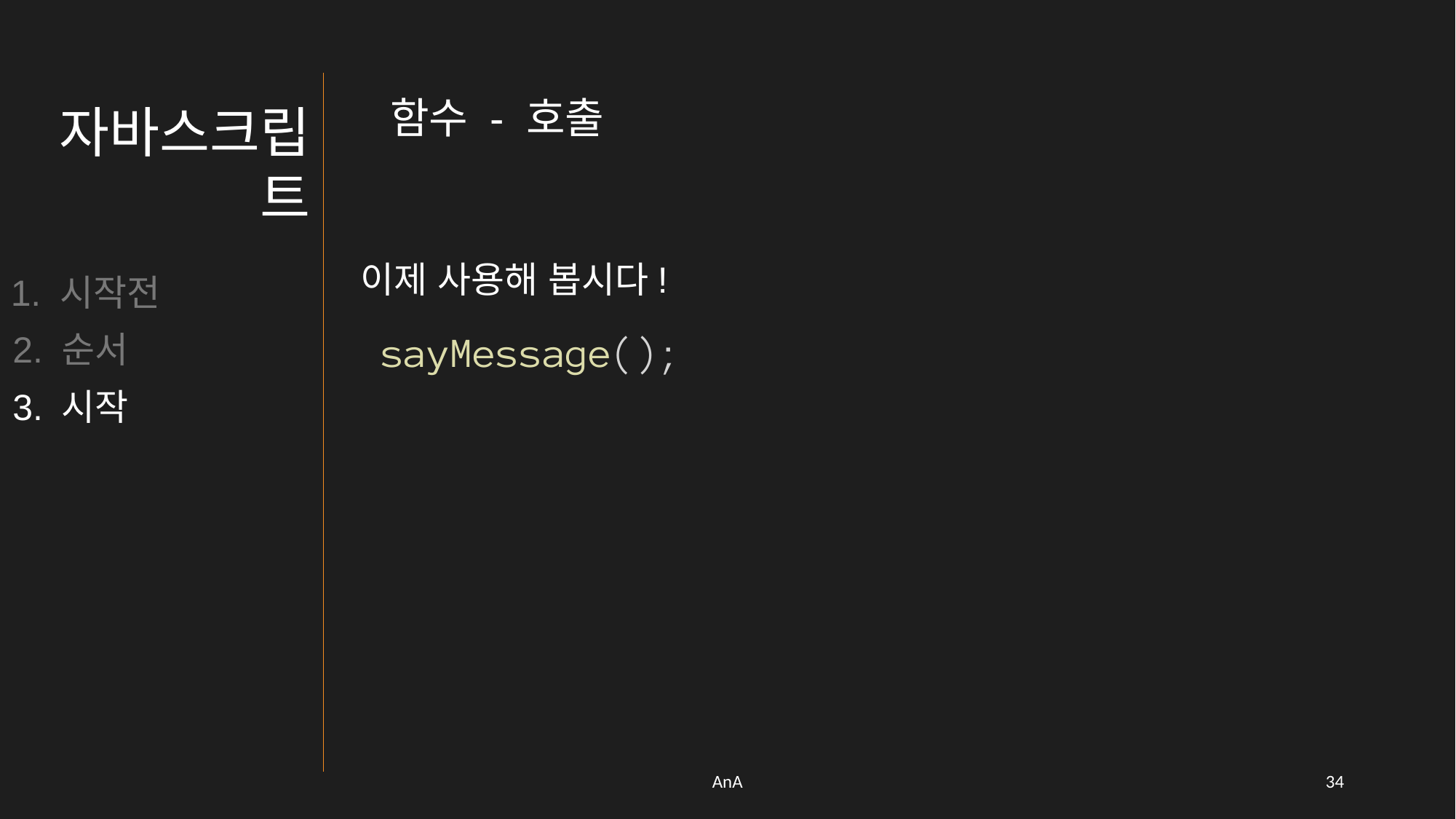

함수 - 호출
자바스크립트
이제 사용해 봅시다!
1. 시작전
sayMessage();
2. 순서
3. 시작
AnA
34